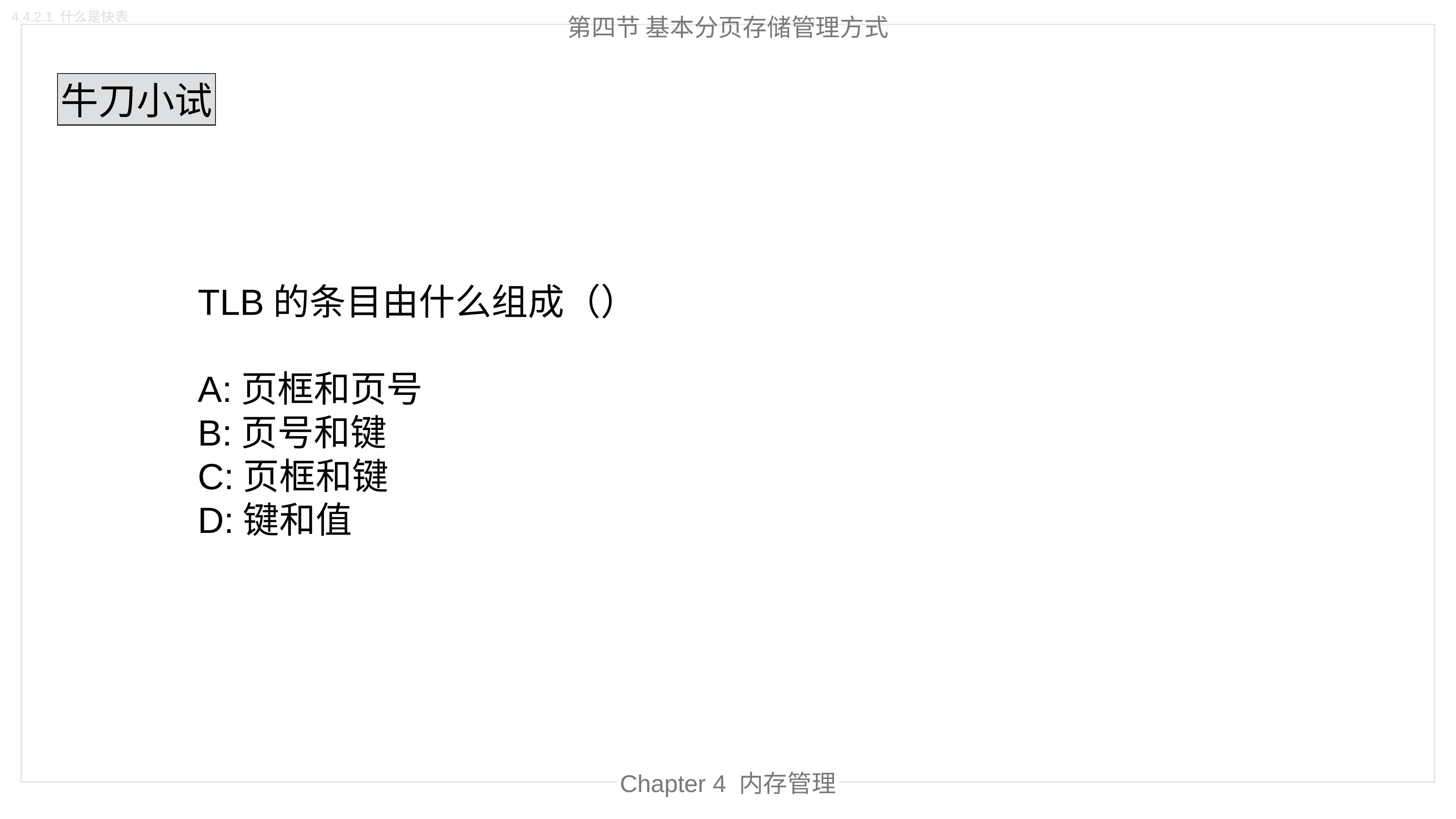

4.4.2.1 什么是快表
第四节 基本分页存储管理方式

牛刀小试
TLB的条目由什么组成（）

A:页框和页号
B:页号和键
C:页框和键
D:键和值
Chapter 4 内存管理